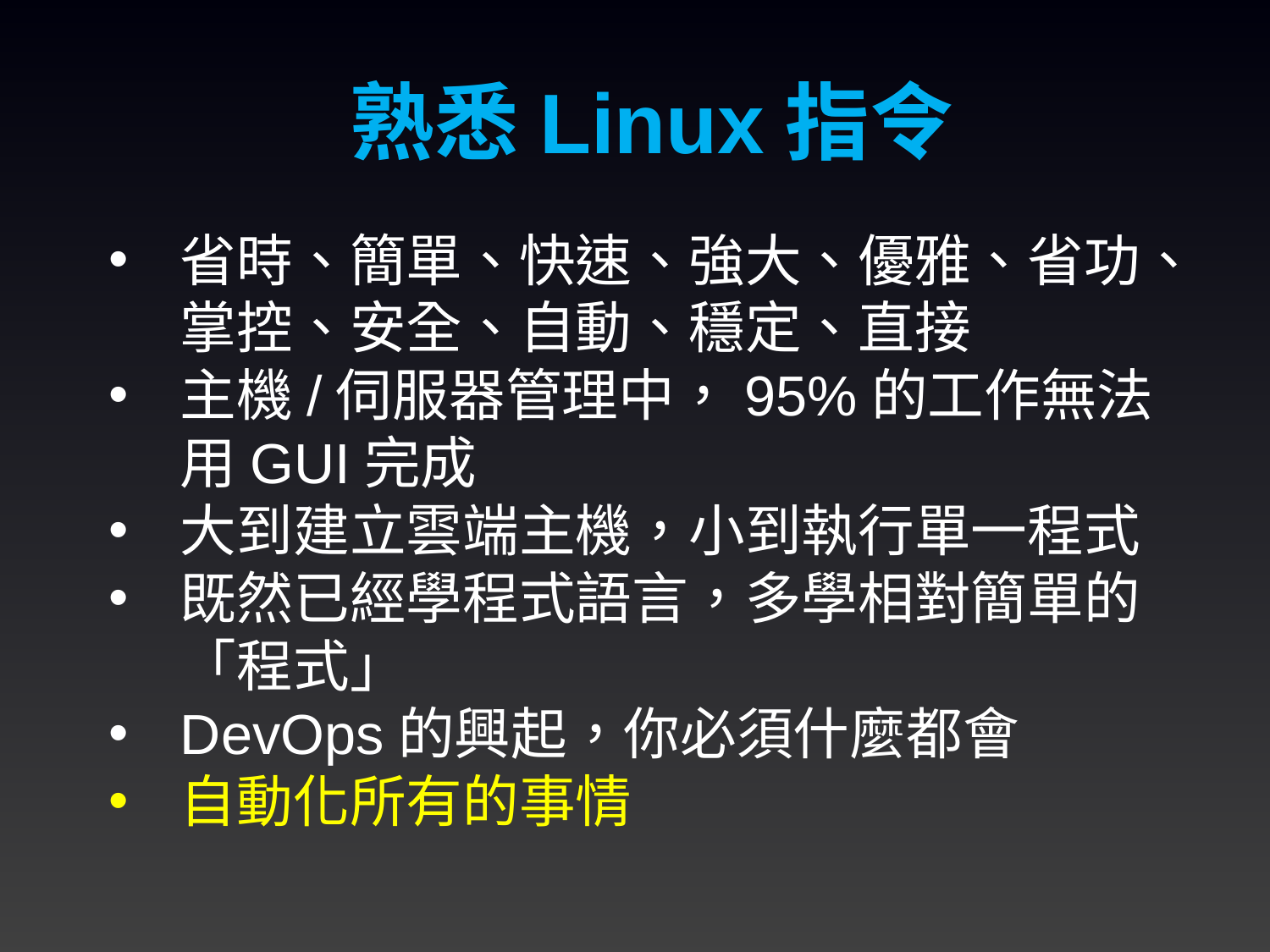

熟悉Linux指令
省時、簡單、快速、強大、優雅、省功、掌控、安全、自動、穩定、直接
主機/伺服器管理中，95%的工作無法用GUI完成
大到建立雲端主機，小到執行單一程式
既然已經學程式語言，多學相對簡單的「程式」
DevOps的興起，你必須什麼都會
自動化所有的事情